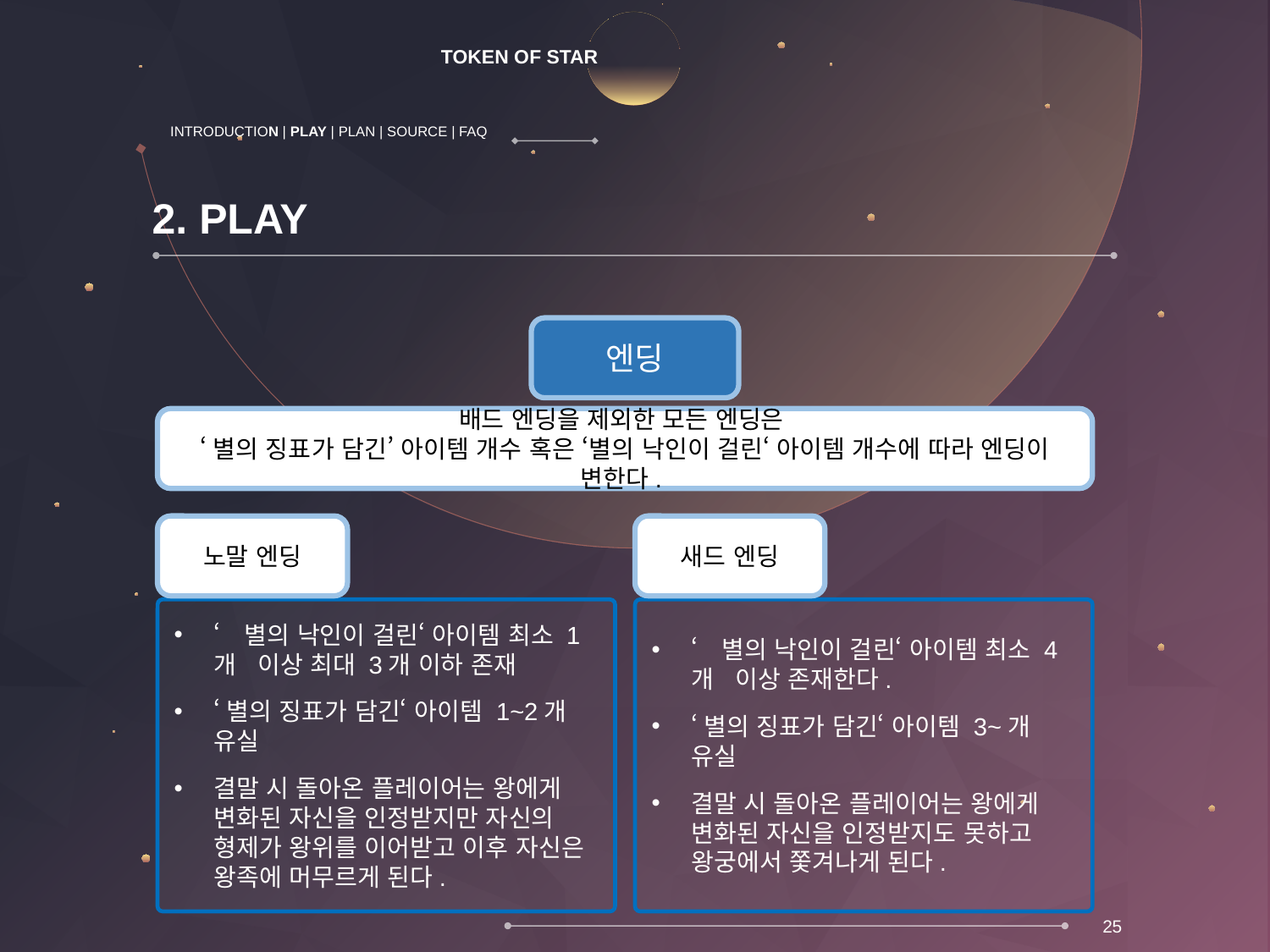

# TOKEN OF STAR
INTRODUCTION | PLAY | PLAN | SOURCE | FAQ
2. PLAY
5. 엔딩
엔딩
배드 엔딩을 제외한 모든 엔딩은
‘별의 징표가 담긴’ 아이템 개수 혹은 ‘별의 낙인이 걸린‘ 아이템 개수에 따라 엔딩이 변한다.
노말 엔딩
새드 엔딩
‘별의 낙인이 걸린‘ 아이템 최소 1개   이상 최대 3개 이하 존재
‘별의 징표가 담긴‘ 아이템 1~2개 유실
결말 시 돌아온 플레이어는 왕에게    변화된 자신을 인정받지만 자신의     형제가 왕위를 이어받고 이후 자신은 왕족에 머무르게 된다.
‘별의 낙인이 걸린‘ 아이템 최소 4개   이상 존재한다.
‘별의 징표가 담긴‘ 아이템 3~개 유실
결말 시 돌아온 플레이어는 왕에게    변화된 자신을 인정받지도 못하고     왕궁에서 쫓겨나게 된다.
25